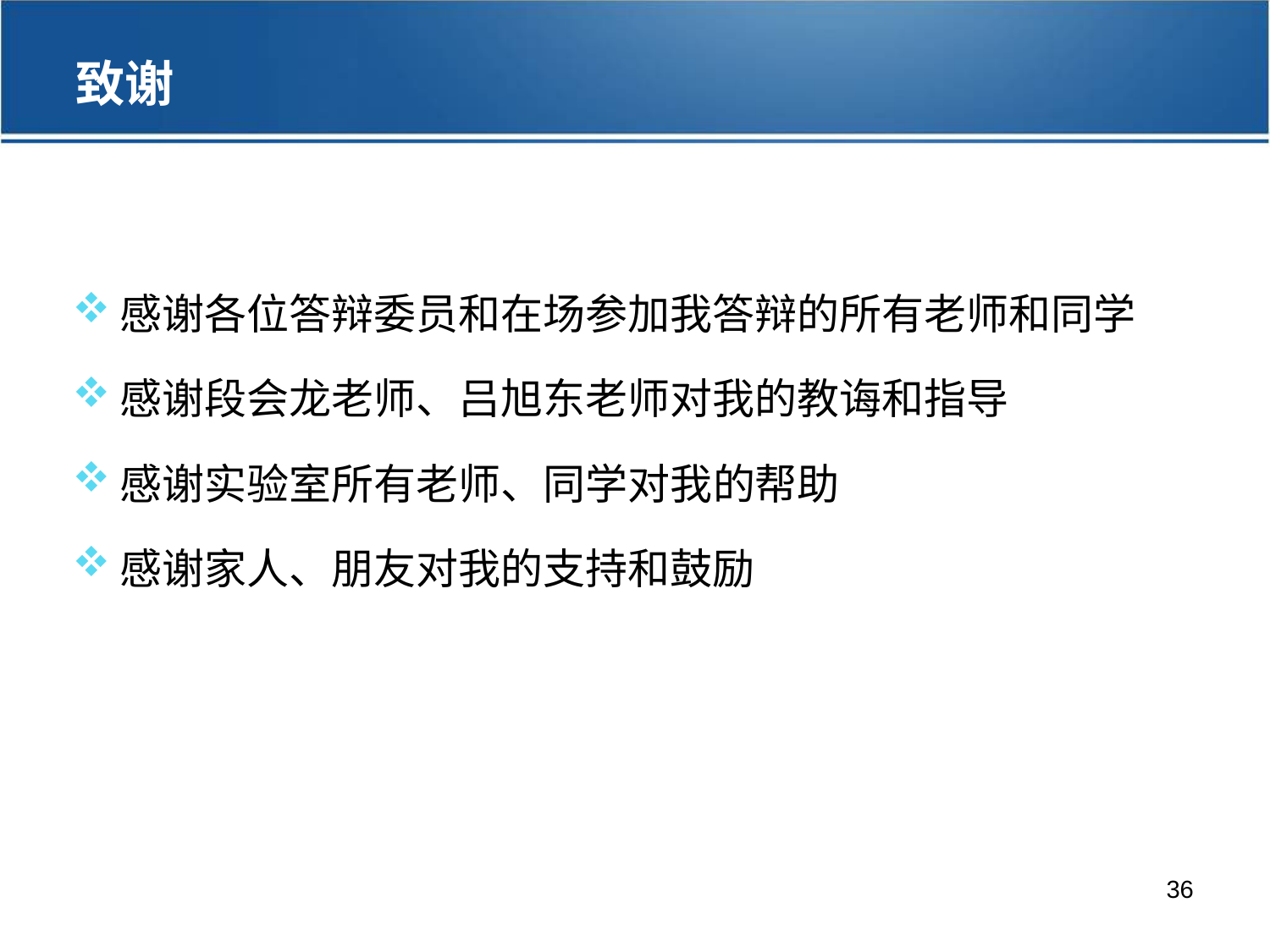

致谢
感谢各位答辩委员和在场参加我答辩的所有老师和同学
感谢段会龙老师、吕旭东老师对我的教诲和指导
感谢实验室所有老师、同学对我的帮助
感谢家人、朋友对我的支持和鼓励
36